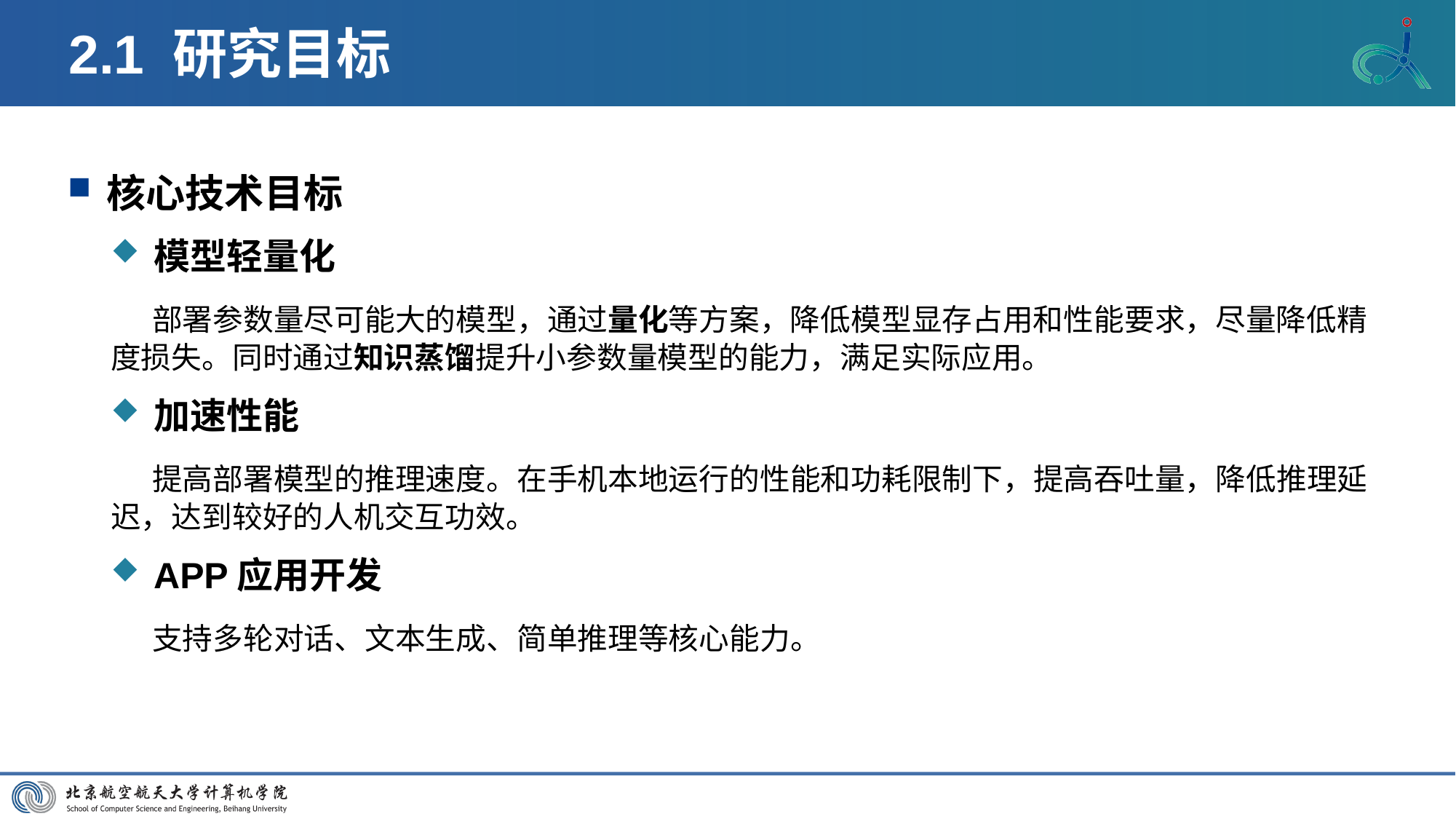

# 2.1 研究目标
核心技术目标
模型轻量化
    部署参数量尽可能大的模型，通过量化等方案，降低模型显存占用和性能要求，尽量降低精度损失。同时通过知识蒸馏提升小参数量模型的能力，满足实际应用。
加速性能
    提高部署模型的推理速度。在手机本地运行的性能和功耗限制下，提高吞吐量，降低推理延迟，达到较好的人机交互功效。
APP应用开发
    支持多轮对话、文本生成、简单推理等核心能力。

5